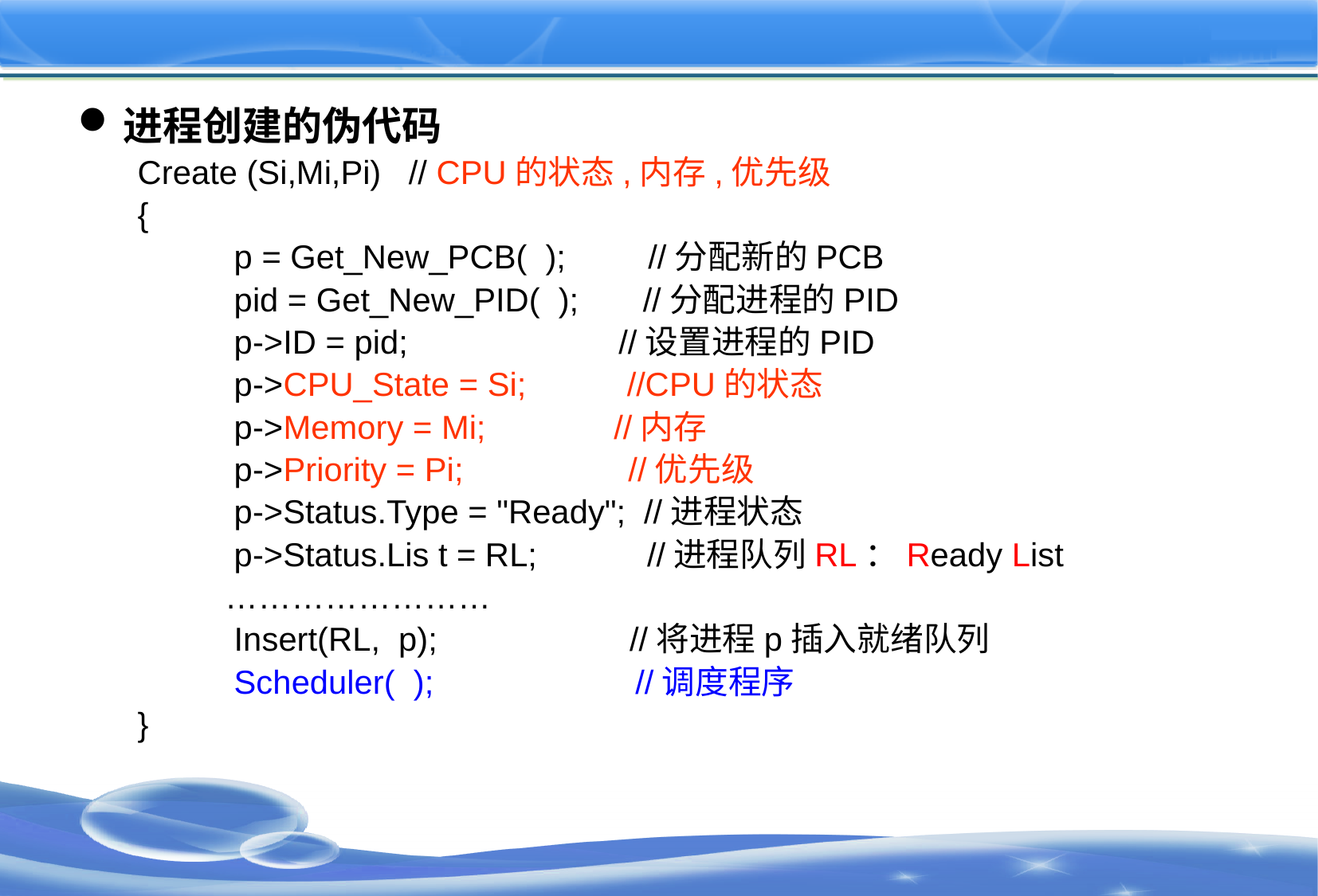

#
进程创建的伪代码
Create (Si,Mi,Pi)   // CPU的状态,内存,优先级
{
    p = Get_New_PCB(  );         //分配新的PCB
    pid = Get_New_PID(  );       //分配进程的PID
    p->ID = pid;                       //设置进程的PID
    p->CPU_State = Si;           //CPU的状态
    p->Memory = Mi;              //内存
    p->Priority = Pi;                  //优先级
    p->Status.Type = "Ready";  //进程状态
    p->Status.Lis t = RL;            //进程队列RL：Ready List
   ……………………
    Insert(RL,  p);                     //将进程p插入就绪队列
    Scheduler(  );                      //调度程序
}